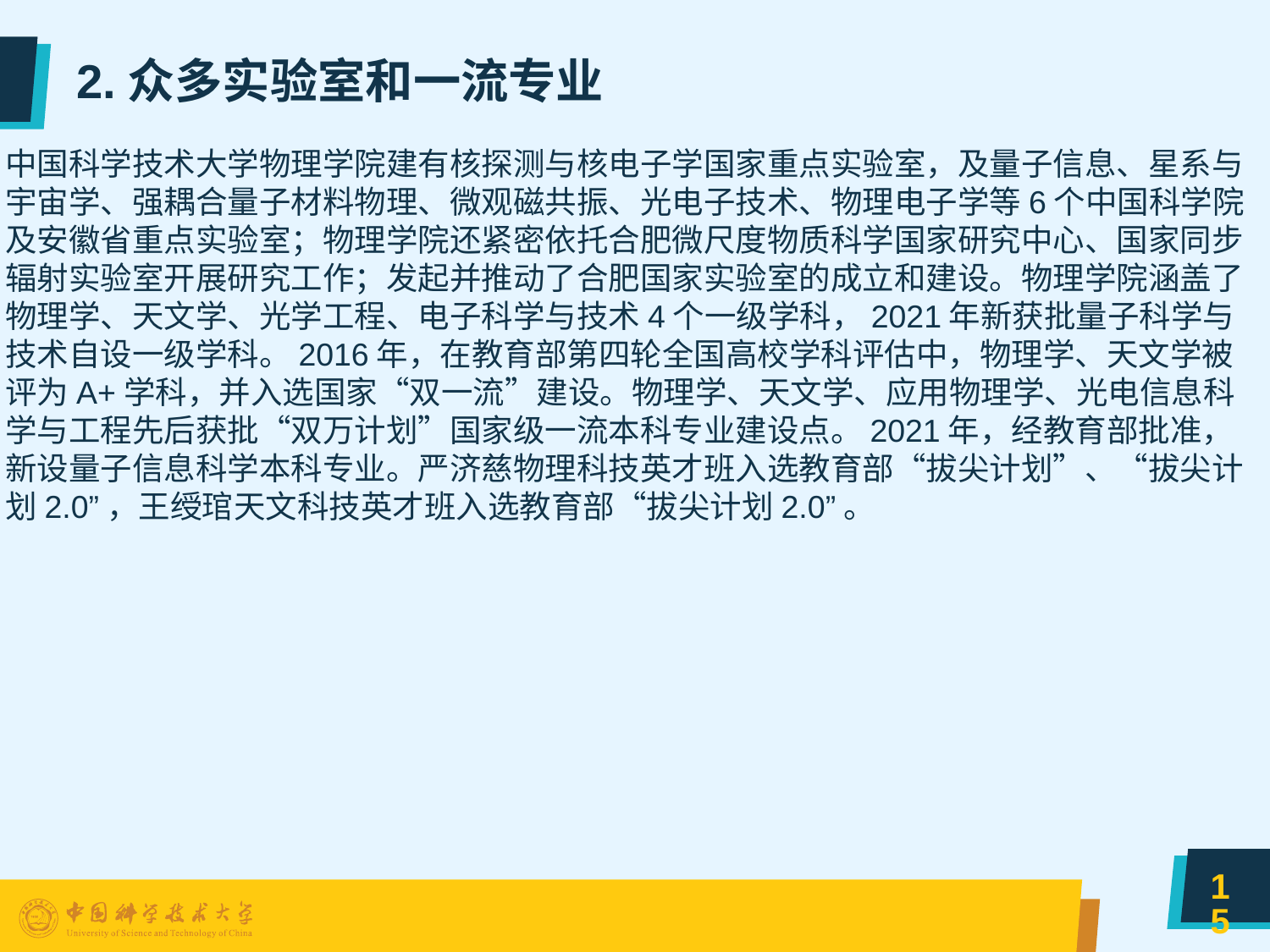

# 2.众多实验室和一流专业
中国科学技术大学物理学院建有核探测与核电子学国家重点实验室，及量子信息、星系与宇宙学、强耦合量子材料物理、微观磁共振、光电子技术、物理电子学等6个中国科学院及安徽省重点实验室；物理学院还紧密依托合肥微尺度物质科学国家研究中心、国家同步辐射实验室开展研究工作；发起并推动了合肥国家实验室的成立和建设。物理学院涵盖了物理学、天文学、光学工程、电子科学与技术4个一级学科，2021年新获批量子科学与技术自设一级学科。2016年，在教育部第四轮全国高校学科评估中，物理学、天文学被评为A+学科，并入选国家“双一流”建设。物理学、天文学、应用物理学、光电信息科学与工程先后获批“双万计划”国家级一流本科专业建设点。2021年，经教育部批准，新设量子信息科学本科专业。严济慈物理科技英才班入选教育部“拔尖计划”、“拔尖计划2.0”，王绶琯天文科技英才班入选教育部“拔尖计划2.0”。
15